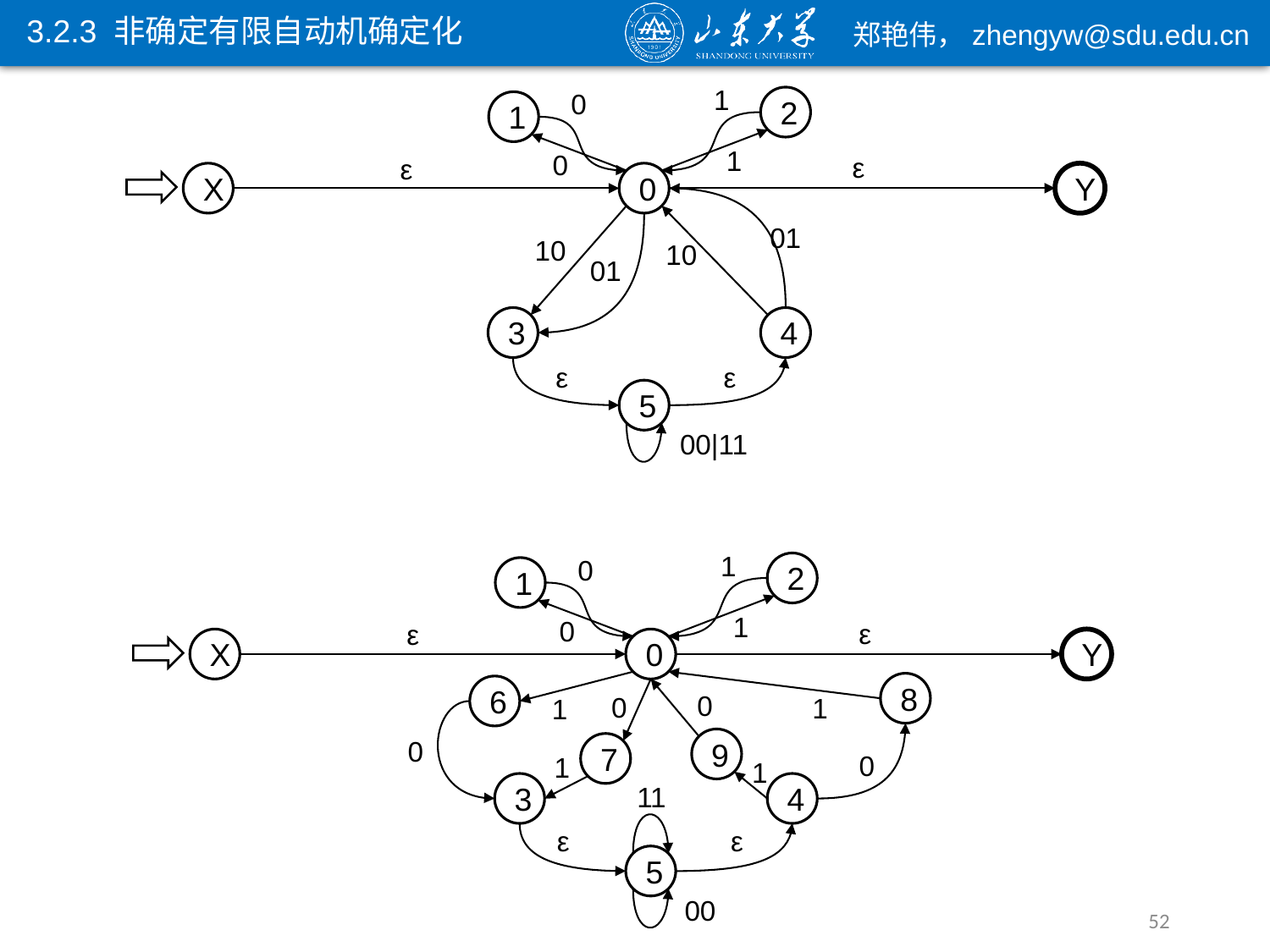

3.2.3 非确定有限自动机确定化
1
0
2
1
1
0
ε
ε
X
0
Y

01
10
10
01
3
4
5
00|11
ε
ε
1
0
2
1
1
0
ε
ε
X
0
Y

8
6
0
0
1
1
0
9
7
0
1
1
3
4
11
ε
ε
5
00
52